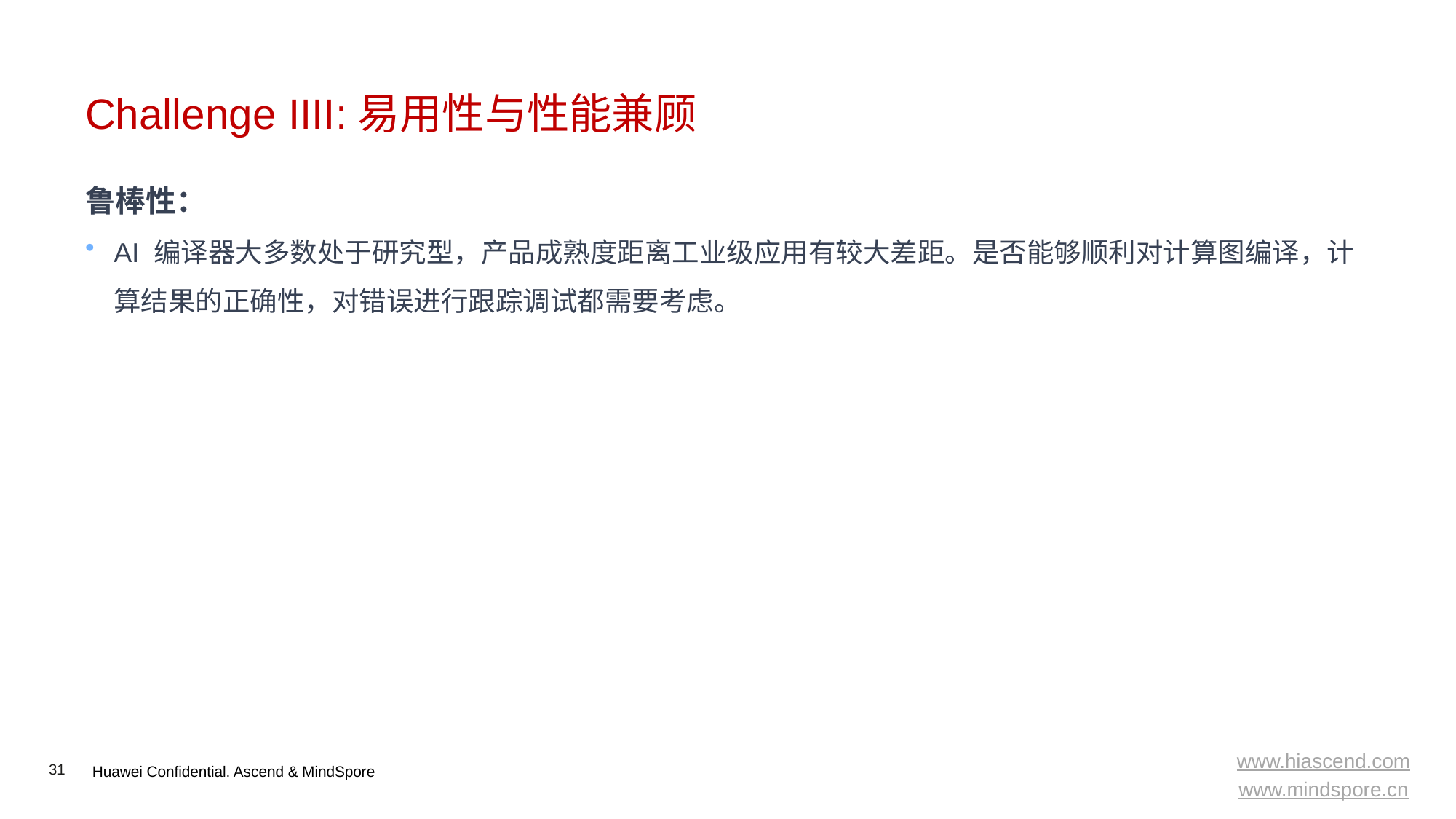

# Challenge IIII:易用性与性能兼顾
鲁棒性：
AI 编译器大多数处于研究型，产品成熟度距离工业级应用有较大差距。是否能够顺利对计算图编译，计算结果的正确性，对错误进行跟踪调试都需要考虑。